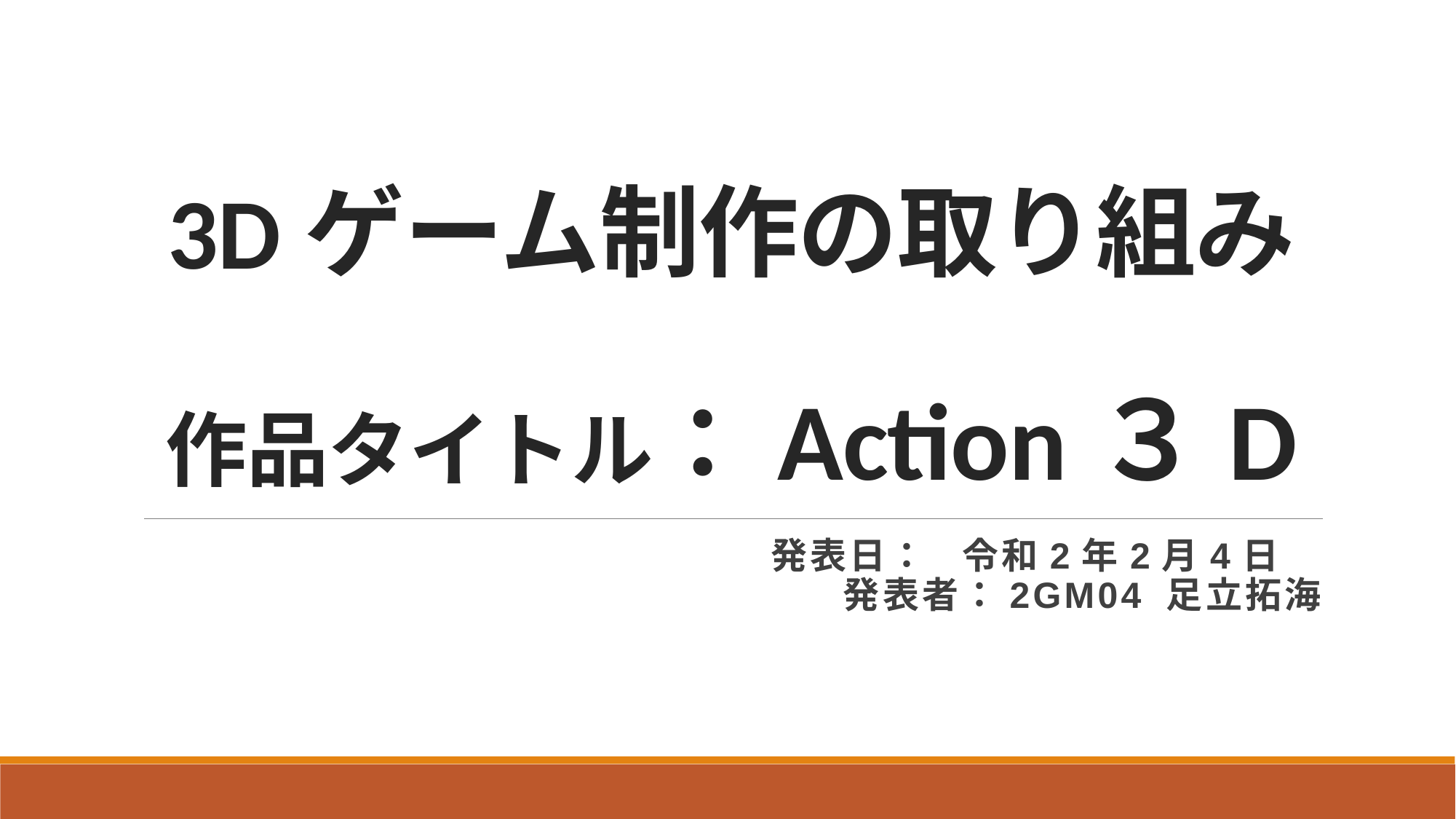

# 3Dゲーム制作の取り組み 作品タイトル：Action３D
　　発表日：   令和2年2月4日　
発表者：2GM04 足立拓海